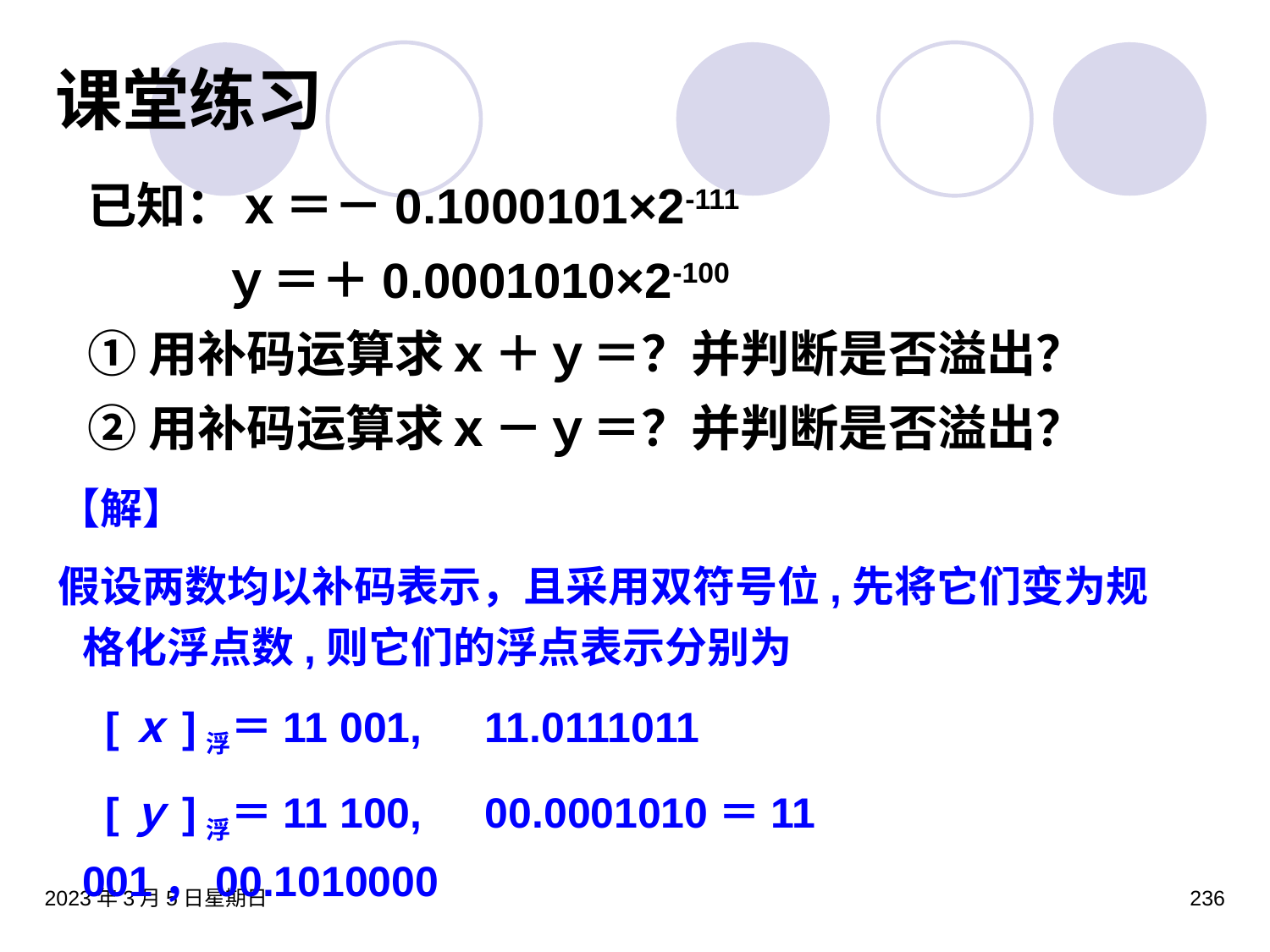

# 课堂练习
已知：ｘ＝－0.1000101×2-111
           ｙ＝＋0.0001010×2-100
①用补码运算求ｘ＋ｙ＝？并判断是否溢出？
②用补码运算求ｘ－ｙ＝？并判断是否溢出？
【解】
假设两数均以补码表示，且采用双符号位,先将它们变为规格化浮点数,则它们的浮点表示分别为
    [ｘ]浮＝11 001,　11.0111011
    [ｙ]浮＝11 100,　00.0001010＝11 001，00.1010000
2023年3月5日星期日
236